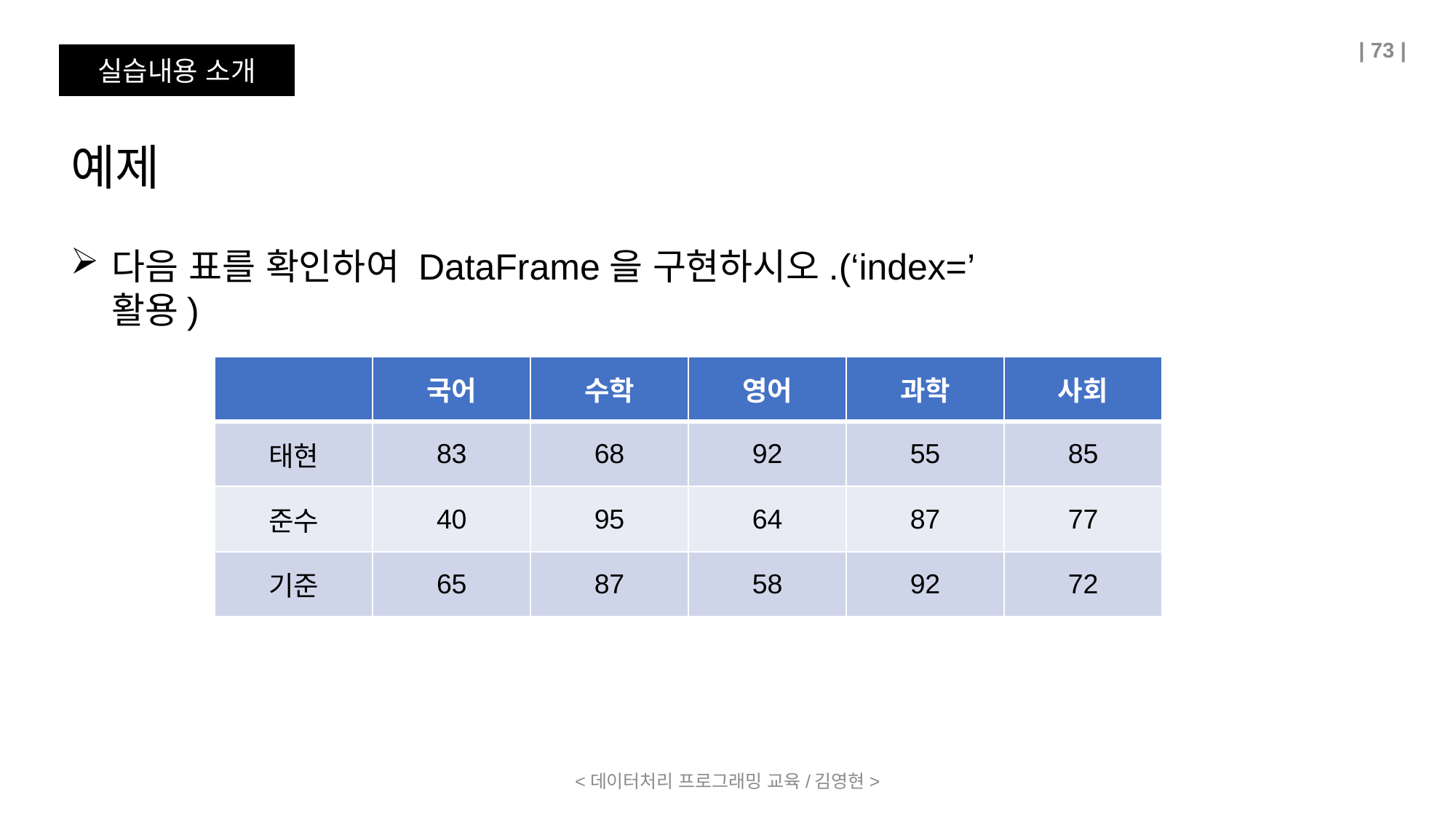

| 73 |
실습내용 소개
예제
다음 표를 확인하여 DataFrame을 구현하시오.(‘index=’ 활용)
|  | 국어 | 수학 | 영어 | 과학 | 사회 |
| --- | --- | --- | --- | --- | --- |
| 태현 | 83 | 68 | 92 | 55 | 85 |
| 준수 | 40 | 95 | 64 | 87 | 77 |
| 기준 | 65 | 87 | 58 | 92 | 72 |
<데이터처리 프로그래밍 교육/김영현>